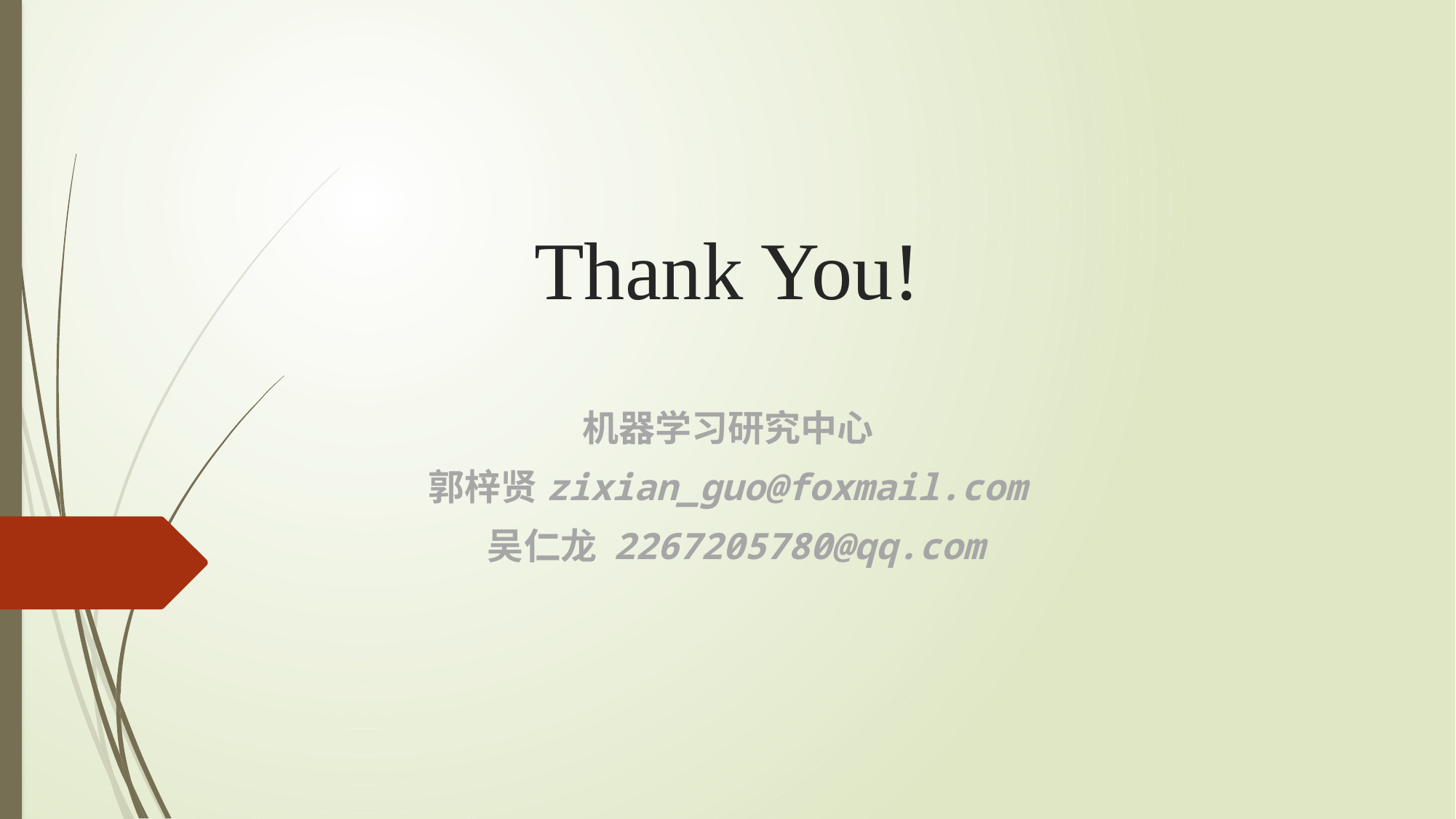

# Thank You!
机器学习研究中心
郭梓贤zixian_guo@foxmail.com
 吴仁龙 2267205780@qq.com